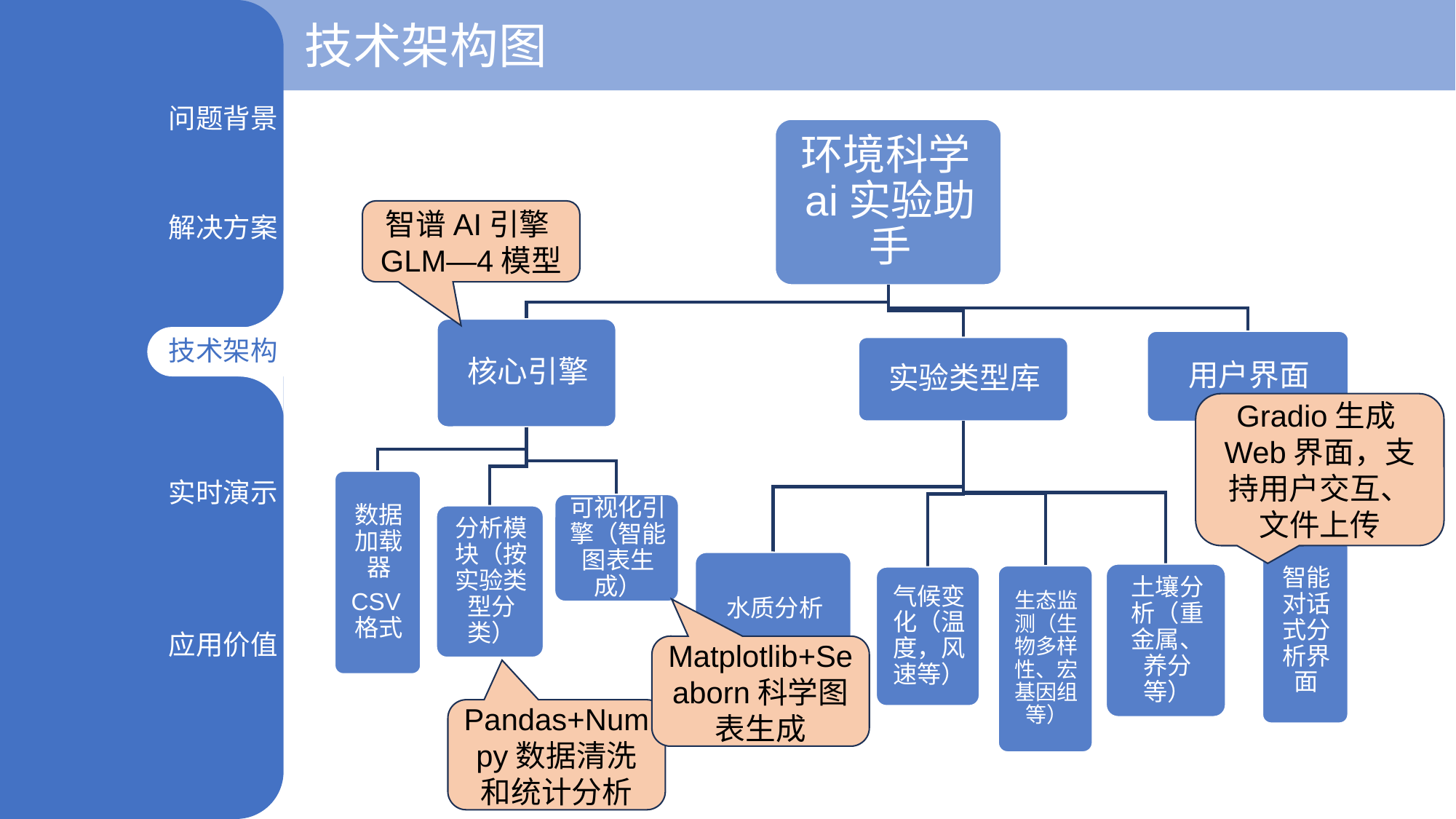

技术架构图
问题背景

环境科学ai实验助手
核心引擎
数据加载器
CSV格式
分析模块（按实验类型分类）
可视化引擎（智能图表生成）
实验类型库
水质分析
气候变化（温度，风速等）
生态监测（生物多样性、宏基因组等）
土壤分析（重金属、养分等）
用户界面
智能对话式分析界面
智谱AI引擎GLM—4模型
解决方案

技术架构

Gradio生成Web界面，支持用户交互、文件上传
实时演示
应用价值
Matplotlib+Seaborn科学图表生成
Pandas+Numpy数据清洗和统计分析